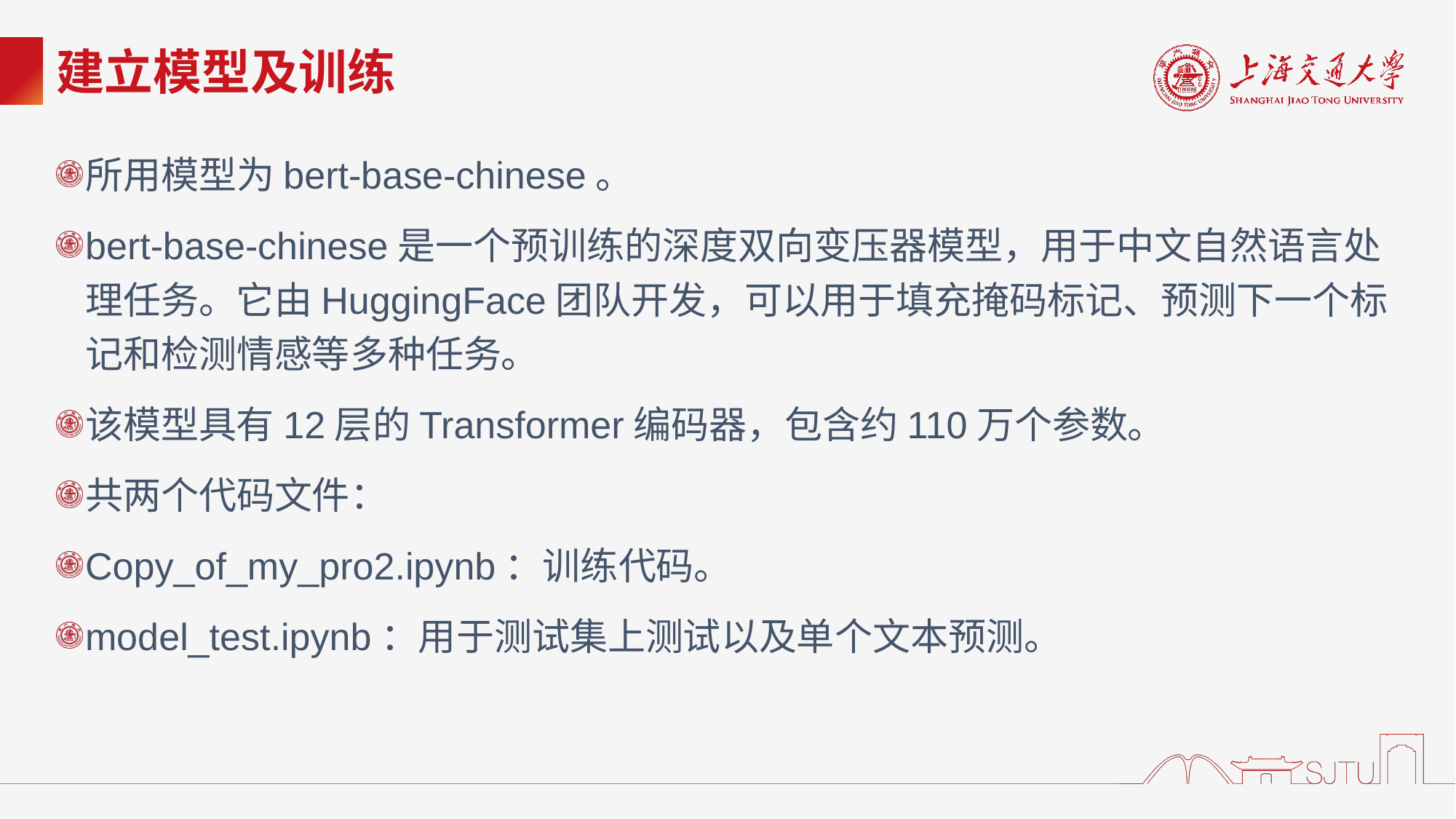

# 建立模型及训练
所用模型为bert-base-chinese。
bert-base-chinese是一个预训练的深度双向变压器模型，用于中文自然语言处理任务。它由HuggingFace团队开发，可以用于填充掩码标记、预测下一个标记和检测情感等多种任务。
该模型具有12层的Transformer编码器，包含约110万个参数。
共两个代码文件：
Copy_of_my_pro2.ipynb：训练代码。
model_test.ipynb：用于测试集上测试以及单个文本预测。